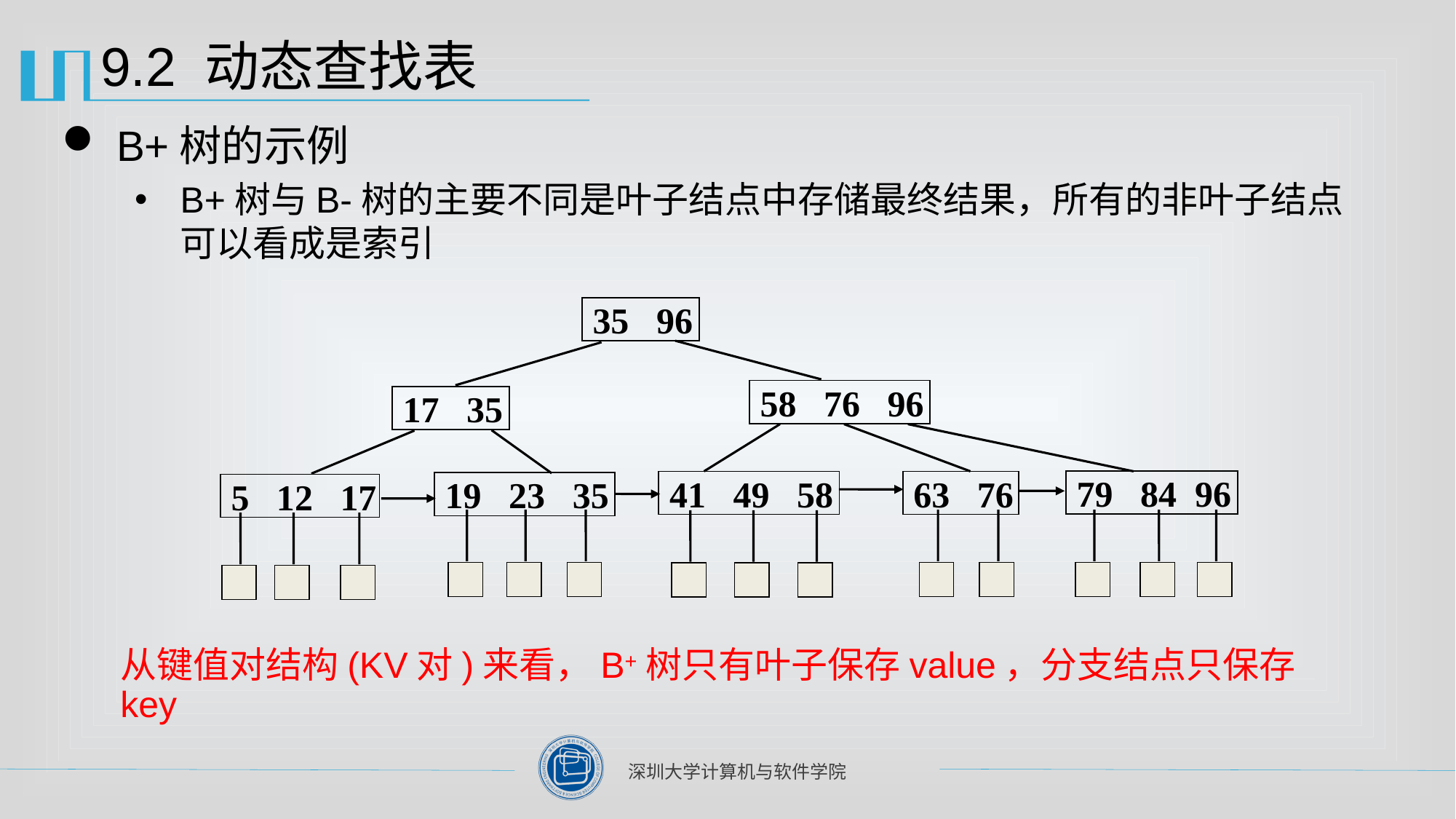

# 9.2 动态查找表
B+树的示例
B+树与B-树的主要不同是叶子结点中存储最终结果，所有的非叶子结点可以看成是索引
35   96

58   76   96
17   35

79   84  96
41   49   58
63   76
19   23   35
5   12   17

从键值对结构(KV对)来看，B+树只有叶子保存value，分支结点只保存key
96